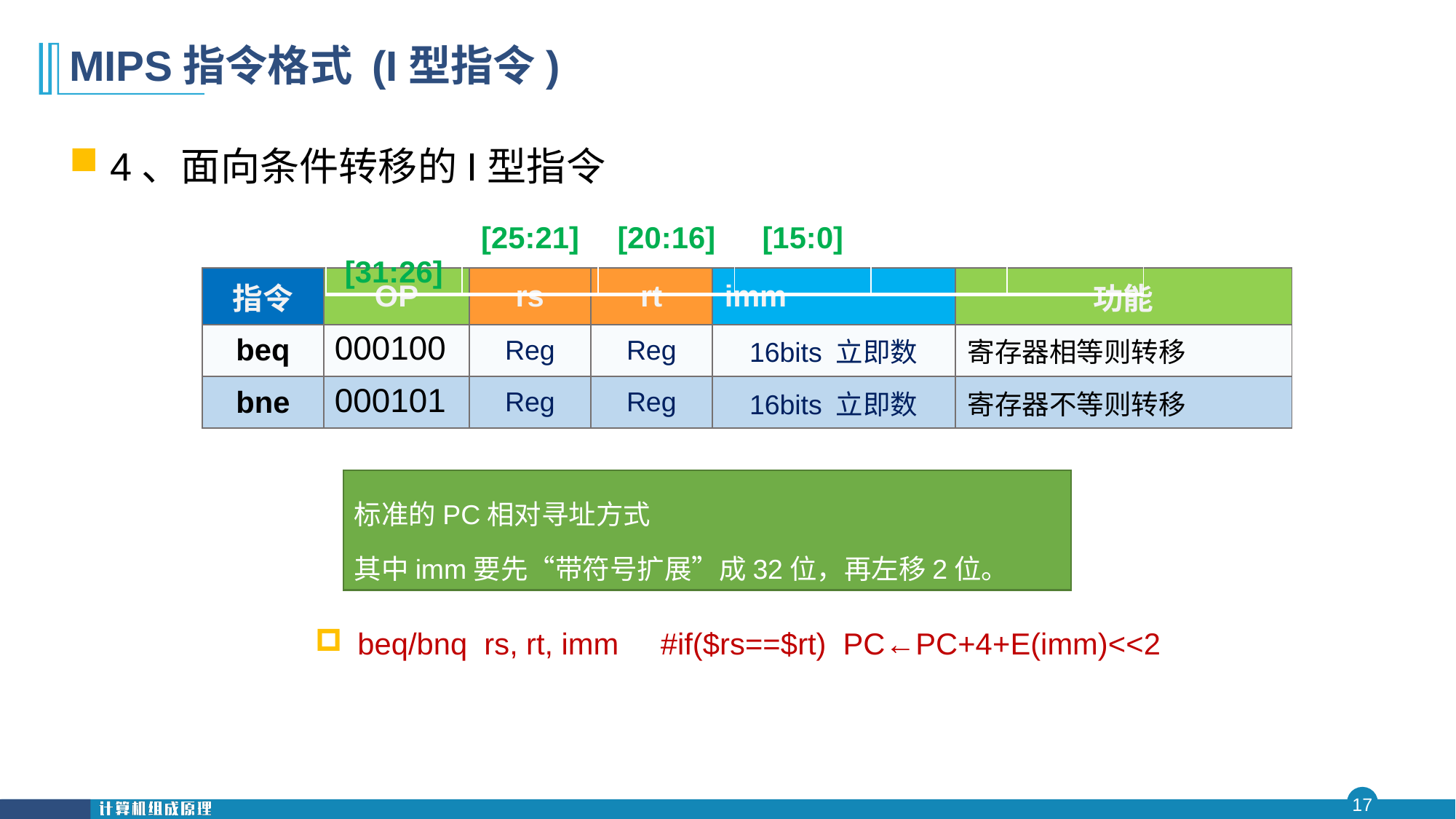

# MIPS指令格式 (I型指令)
4、面向条件转移的I型指令
| [31:26] | [25:21] | [20:16] | [15:0] |  |  |
| --- | --- | --- | --- | --- | --- |
| 指令 | OP | rs | rt | imm | 功能 |
| --- | --- | --- | --- | --- | --- |
| beq | 000100 | Reg | Reg | 16bits 立即数 | 寄存器相等则转移 |
| bne | 000101 | Reg | Reg | 16bits 立即数 | 寄存器不等则转移 |
标准的PC相对寻址方式
其中imm要先“带符号扩展”成32位，再左移2位。
beq/bnq  rs, rt, imm     #if($rs==$rt)  PC←PC+4+E(imm)<<2